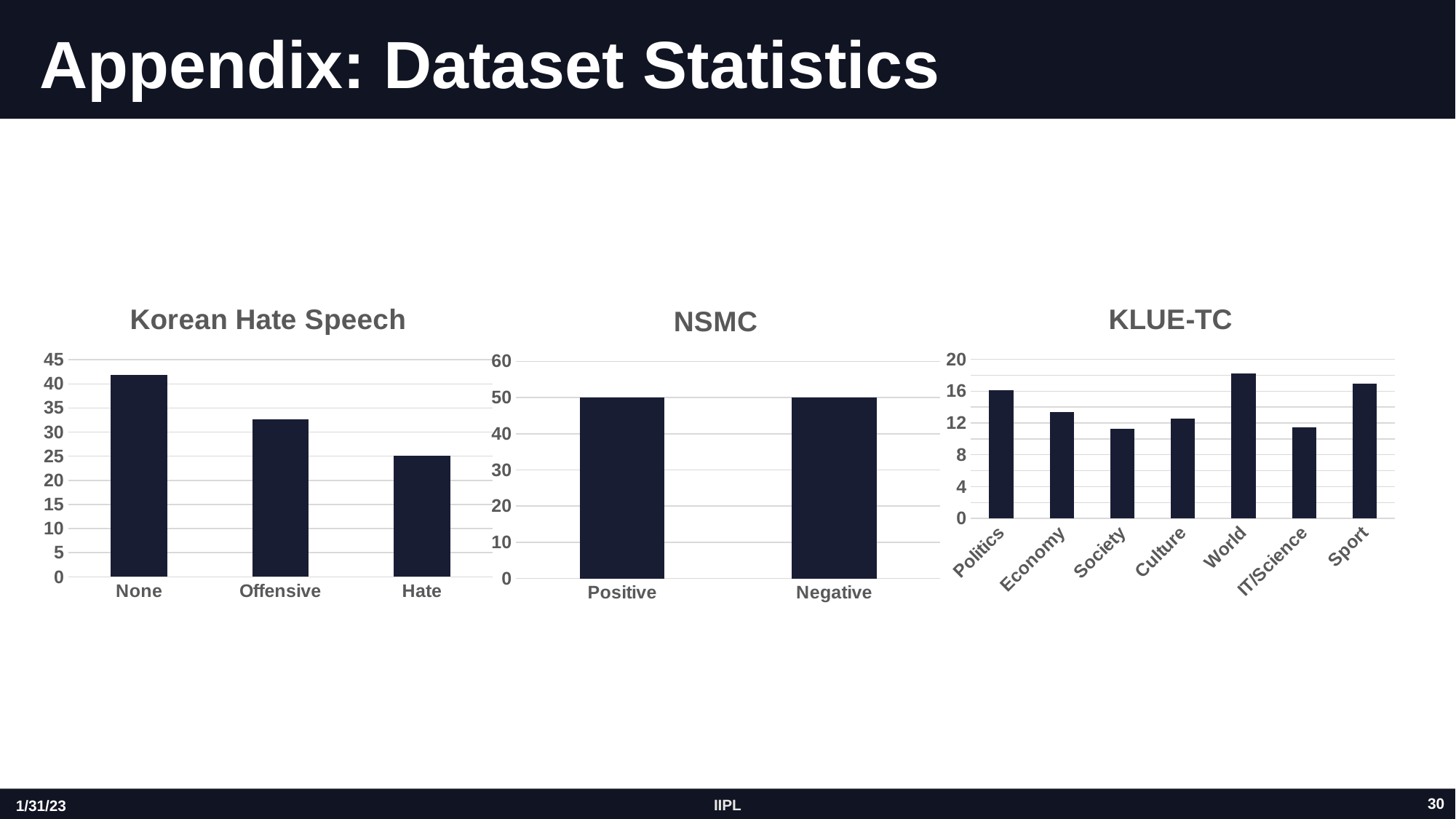

# Appendix: Dataset Statistics

### Chart: KLUE-TC

| Category | 데이터 분포 |
|---|---|
| Politics | 16.15 |
| Economy | 13.39 |
| Society | 11.24 |
| Culture | 12.55 |
| World | 18.21 |
| IT/Science | 11.46 |
| Sport | 16.95 |

### Chart: Korean Hate Speech

| Category | 데이터 분포 |
|---|---|
| None | 41.8 |
| Offensive | 32.66 |
| Hate | 25.11 |

### Chart: NSMC

| Category | 데이터 분포 |
|---|---|
| Positive | 50.0 |
| Negative | 50.0 |
30
IIPL
1/31/23